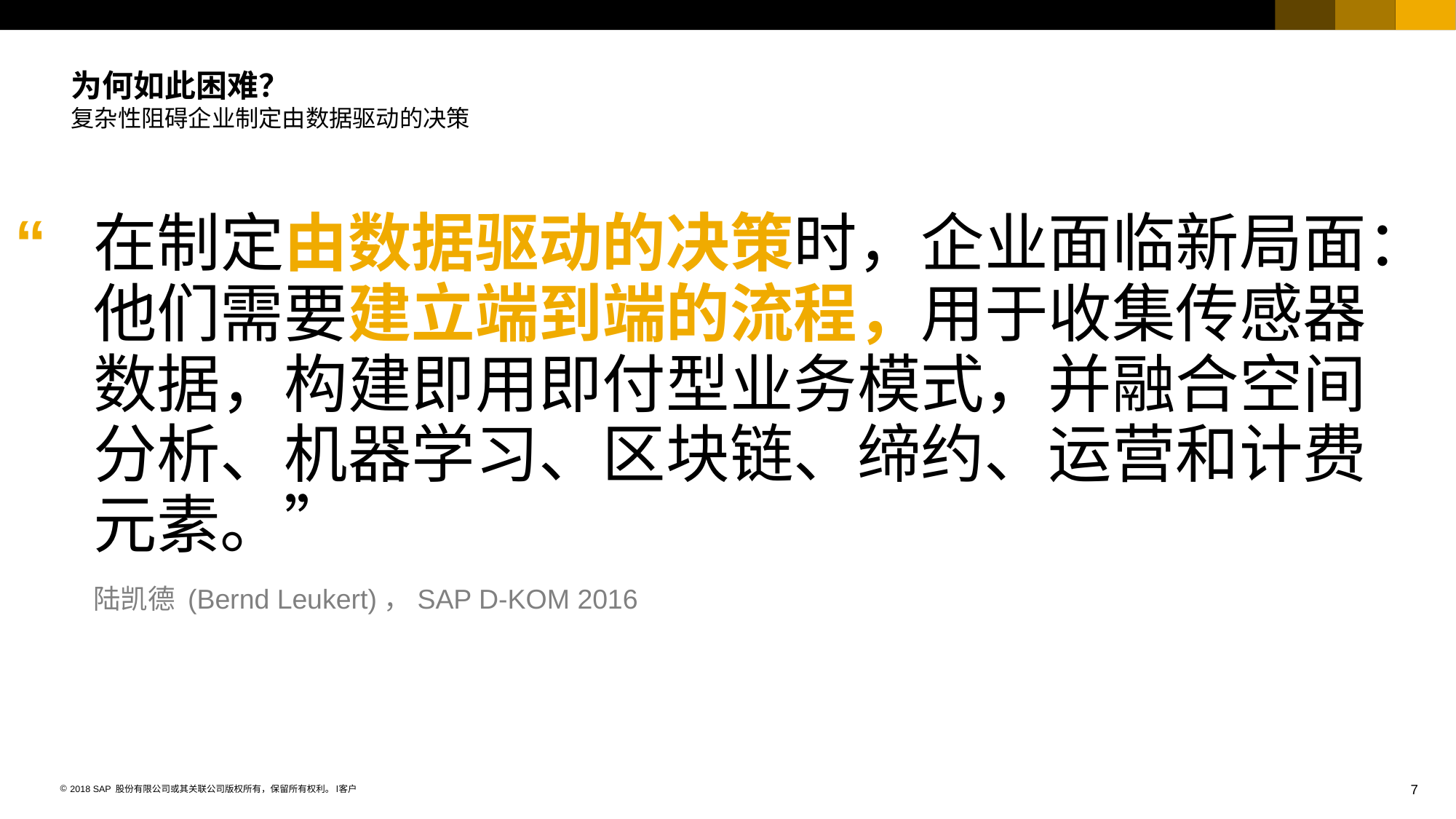

# 为何如此困难？ 复杂性阻碍企业制定由数据驱动的决策
“
在制定由数据驱动的决策时，企业面临新局面：他们需要建立端到端的流程，用于收集传感器数据，构建即用即付型业务模式，并融合空间分析、机器学习、区块链、缔约、运营和计费元素。”
陆凯德 (Bernd Leukert)，SAP D-KOM 2016